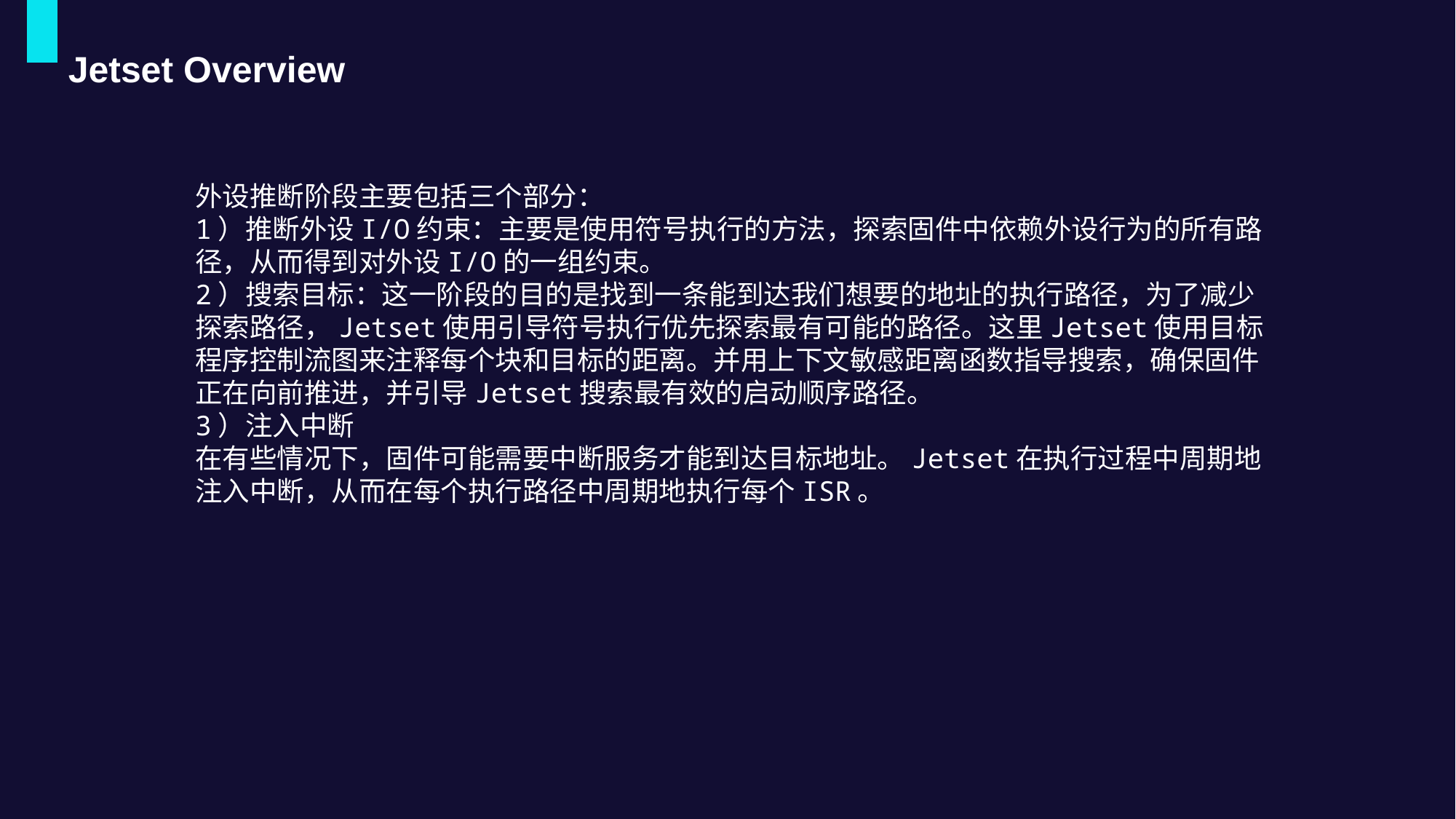

Jetset Overview

外设推断阶段主要包括三个部分：
1）推断外设I/O约束：主要是使用符号执行的方法，探索固件中依赖外设行为的所有路径，从而得到对外设I/O的一组约束。
2）搜索目标：这一阶段的目的是找到一条能到达我们想要的地址的执行路径，为了减少探索路径，Jetset使用引导符号执行优先探索最有可能的路径。这里Jetset使用目标程序控制流图来注释每个块和目标的距离。并用上下文敏感距离函数指导搜索，确保固件正在向前推进，并引导Jetset搜索最有效的启动顺序路径。
3）注入中断
在有些情况下，固件可能需要中断服务才能到达目标地址。Jetset在执行过程中周期地注入中断，从而在每个执行路径中周期地执行每个ISR。